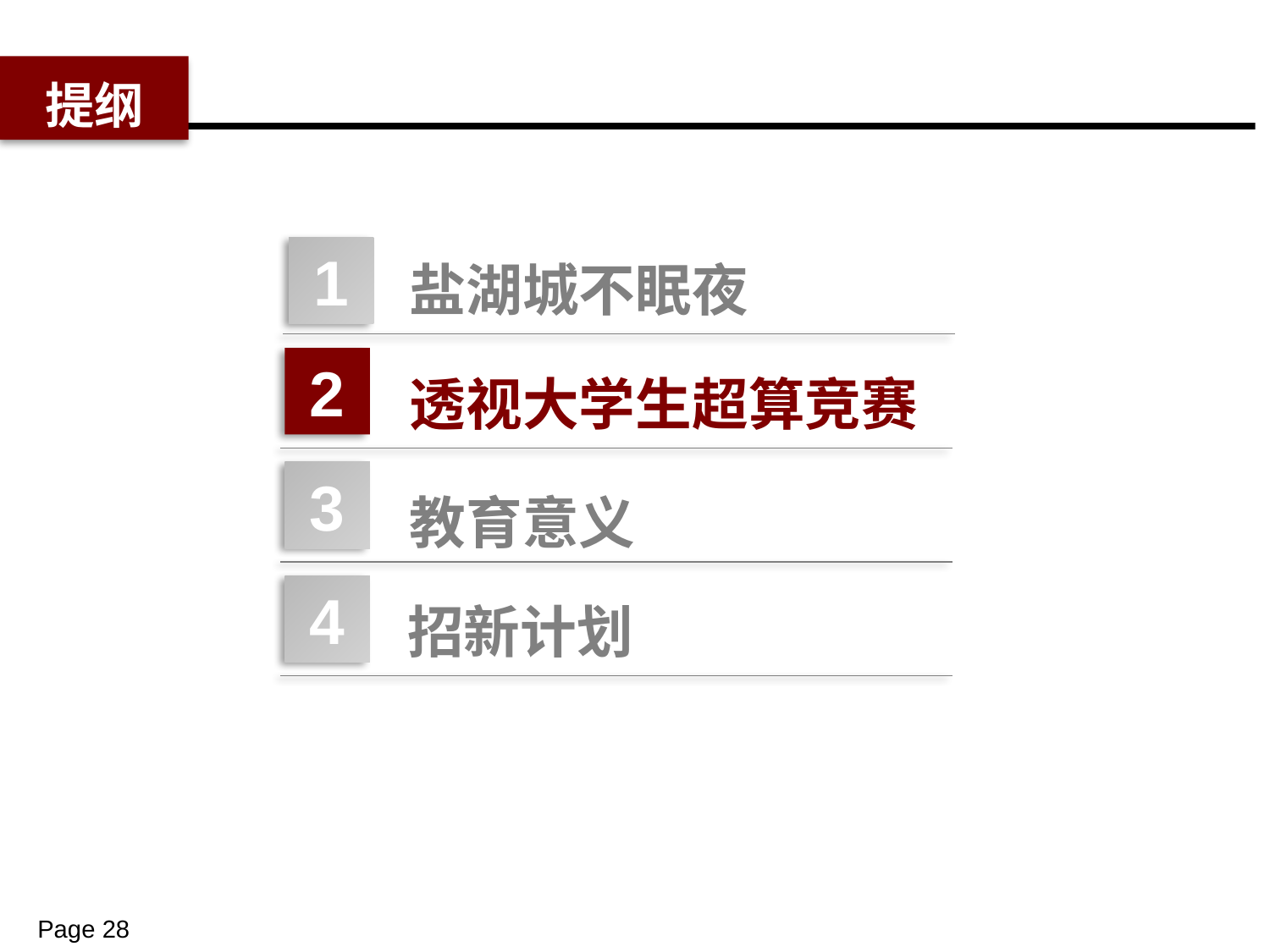

提纲
盐湖城不眠夜
1
透视大学生超算竞赛
2
教育意义
3
招新计划
4
Page 28